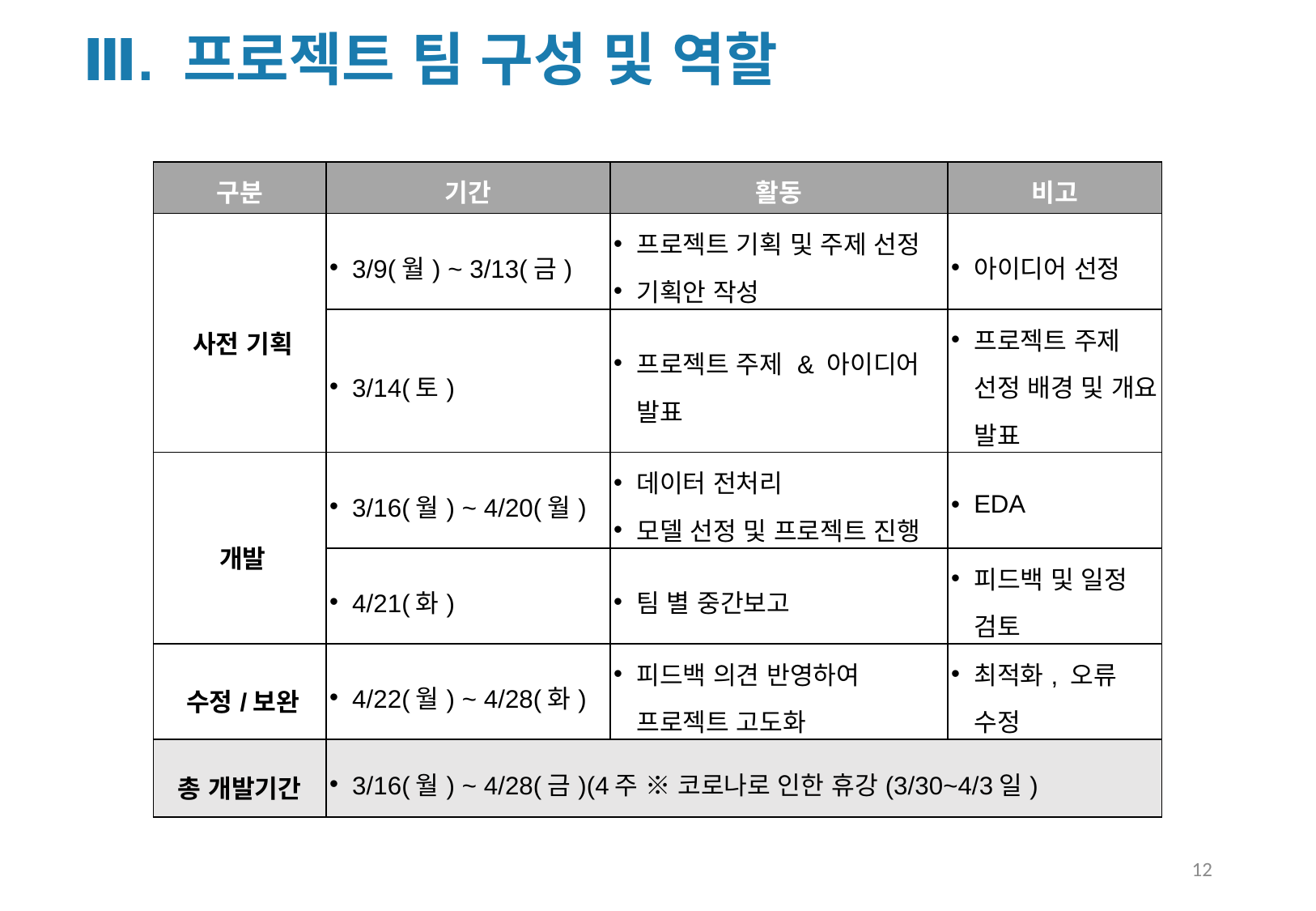

Ⅲ. 프로젝트 팀 구성 및 역할
| 구분 | 기간 | 활동 | 비고 |
| --- | --- | --- | --- |
| 사전 기획 | 3/9(월) ~ 3/13(금) | 프로젝트 기획 및 주제 선정 기획안 작성 | 아이디어 선정 |
|  | 3/14(토) | 프로젝트 주제 & 아이디어 발표 | 프로젝트 주제 선정 배경 및 개요 발표 |
| 개발 | 3/16(월) ~ 4/20(월) | 데이터 전처리 모델 선정 및 프로젝트 진행 | EDA |
|  | 4/21(화) | 팀 별 중간보고 | 피드백 및 일정 검토 |
| 수정/보완 | 4/22(월) ~ 4/28(화) | 피드백 의견 반영하여 프로젝트 고도화 | 최적화, 오류 수정 |
| 총 개발기간 | 3/16(월) ~ 4/28(금)(4주 ※ 코로나로 인한 휴강(3/30~4/3일) |  |  |
12